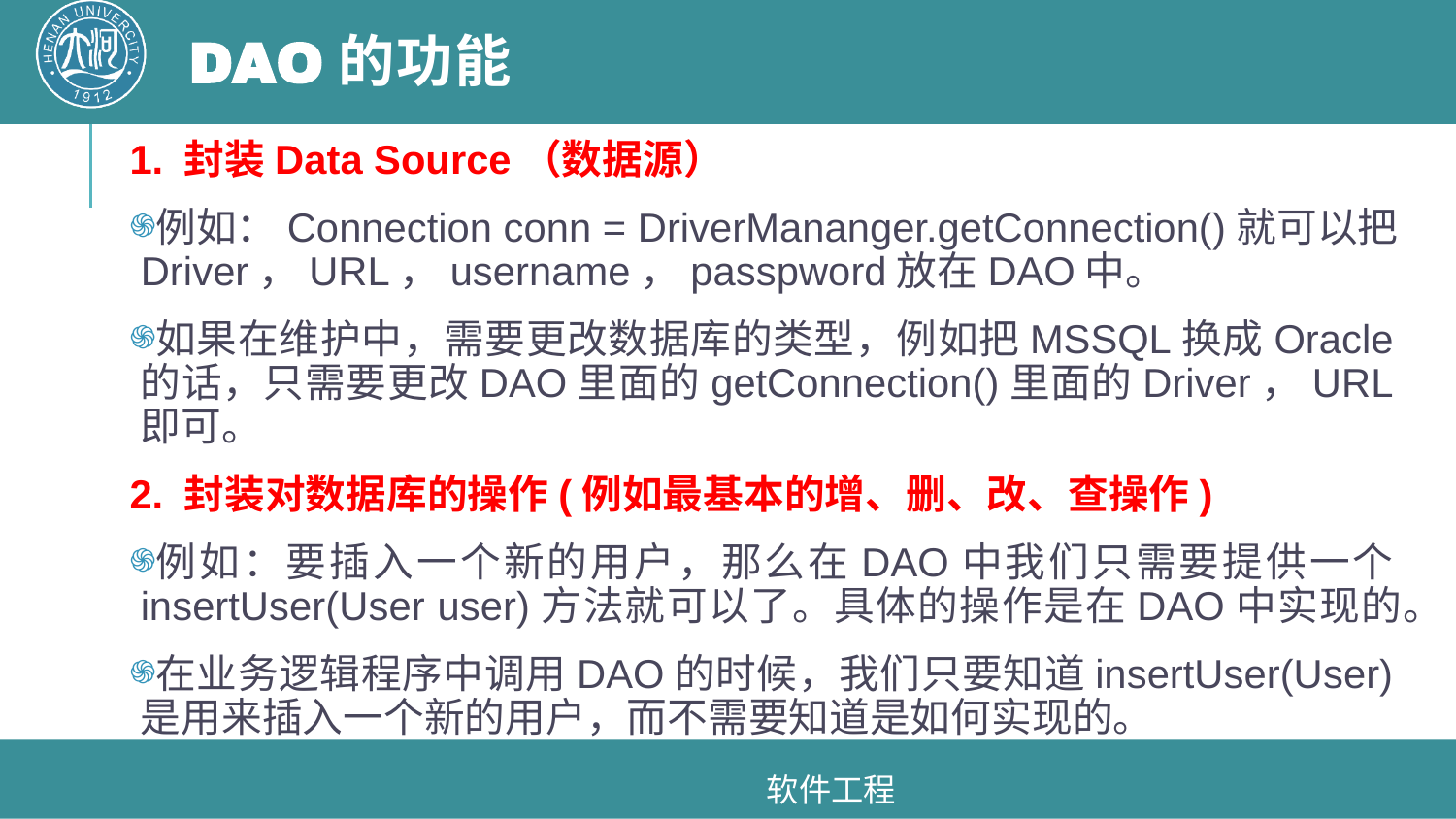

# DAO的功能
1. 封装Data Source（数据源）
例如：Connection conn = DriverMananger.getConnection()就可以把Driver，URL，username，passpword放在DAO中。
如果在维护中，需要更改数据库的类型，例如把MSSQL换成Oracle的话，只需要更改DAO里面的getConnection()里面的Driver，URL即可。
2. 封装对数据库的操作(例如最基本的增、删、改、查操作)
例如：要插入一个新的用户，那么在DAO中我们只需要提供一个insertUser(User user)方法就可以了。具体的操作是在DAO中实现的。
在业务逻辑程序中调用DAO的时候，我们只要知道insertUser(User)是用来插入一个新的用户，而不需要知道是如何实现的。

软件工程
104